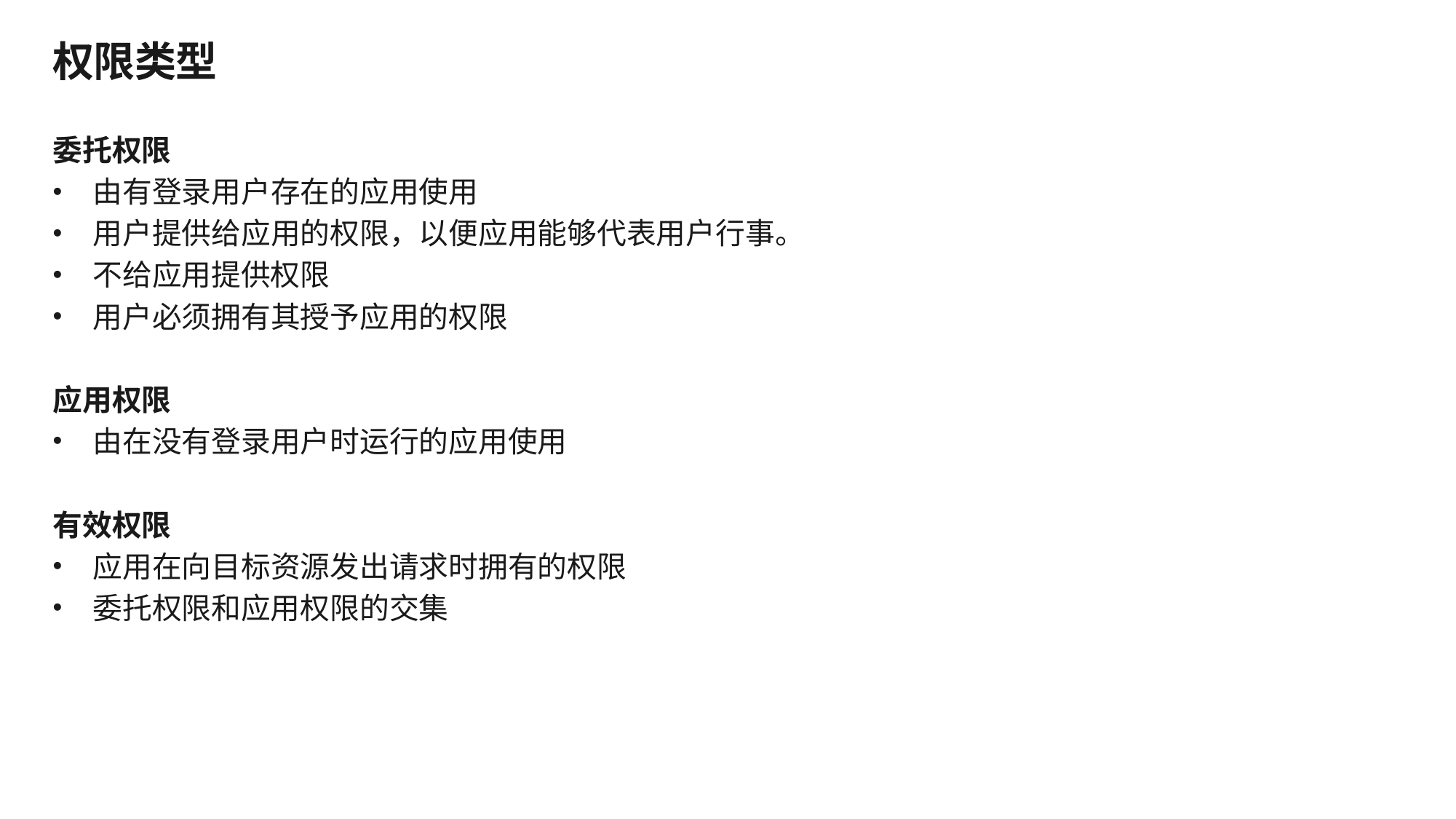

# 权限类型
委托权限
由有登录用户存在的应用使用
用户提供给应用的权限，以便应用能够代表用户行事。
不给应用提供权限
用户必须拥有其授予应用的权限

应用权限
由在没有登录用户时运行的应用使用

有效权限
应用在向目标资源发出请求时拥有的权限
委托权限和应用权限的交集